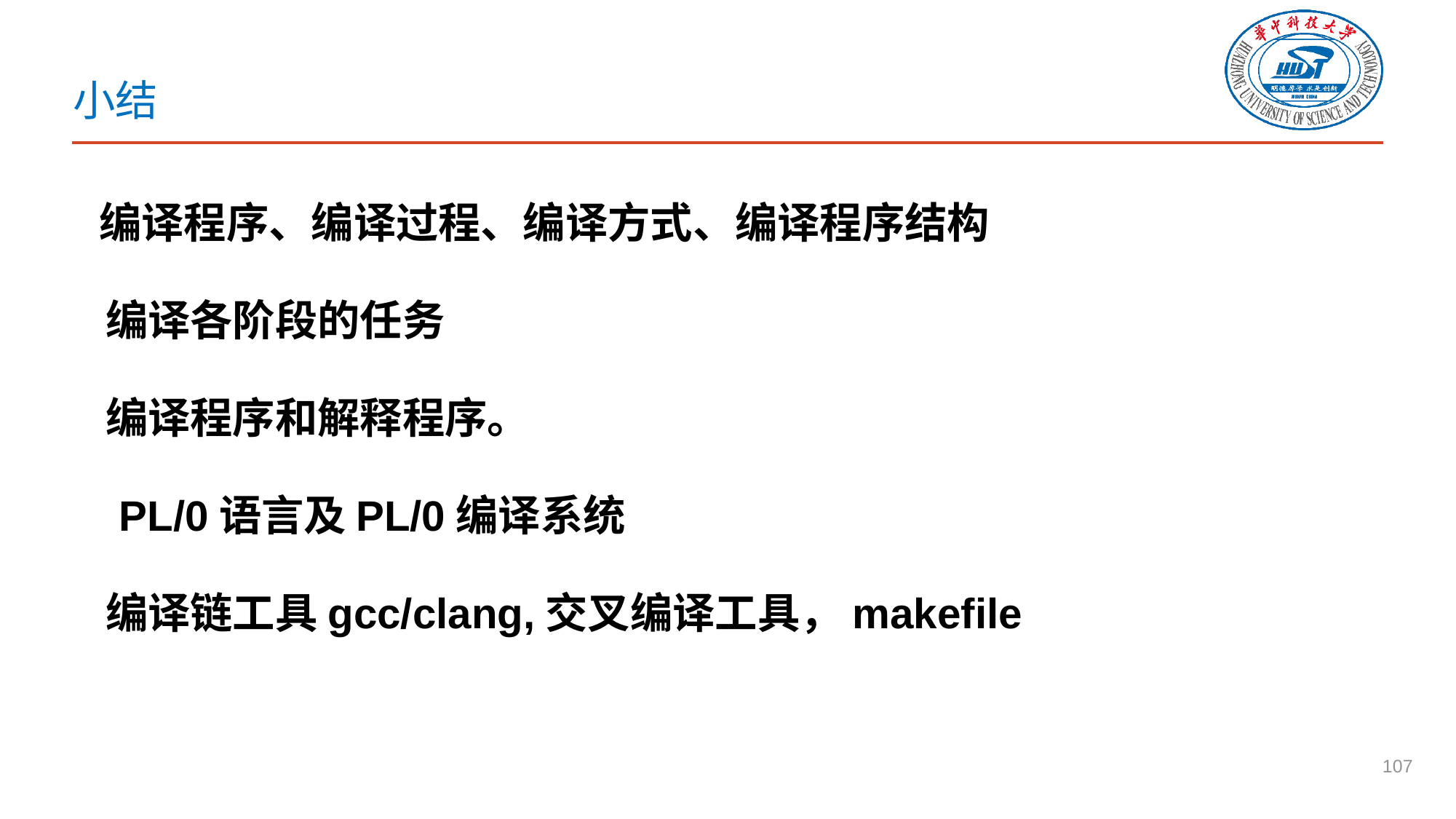

# 小结
　编译程序、编译过程、编译方式、编译程序结构
    编译各阶段的任务
    编译程序和解释程序。
　 PL/0语言及PL/0编译系统
    编译链工具gcc/clang,交叉编译工具，makefile

107